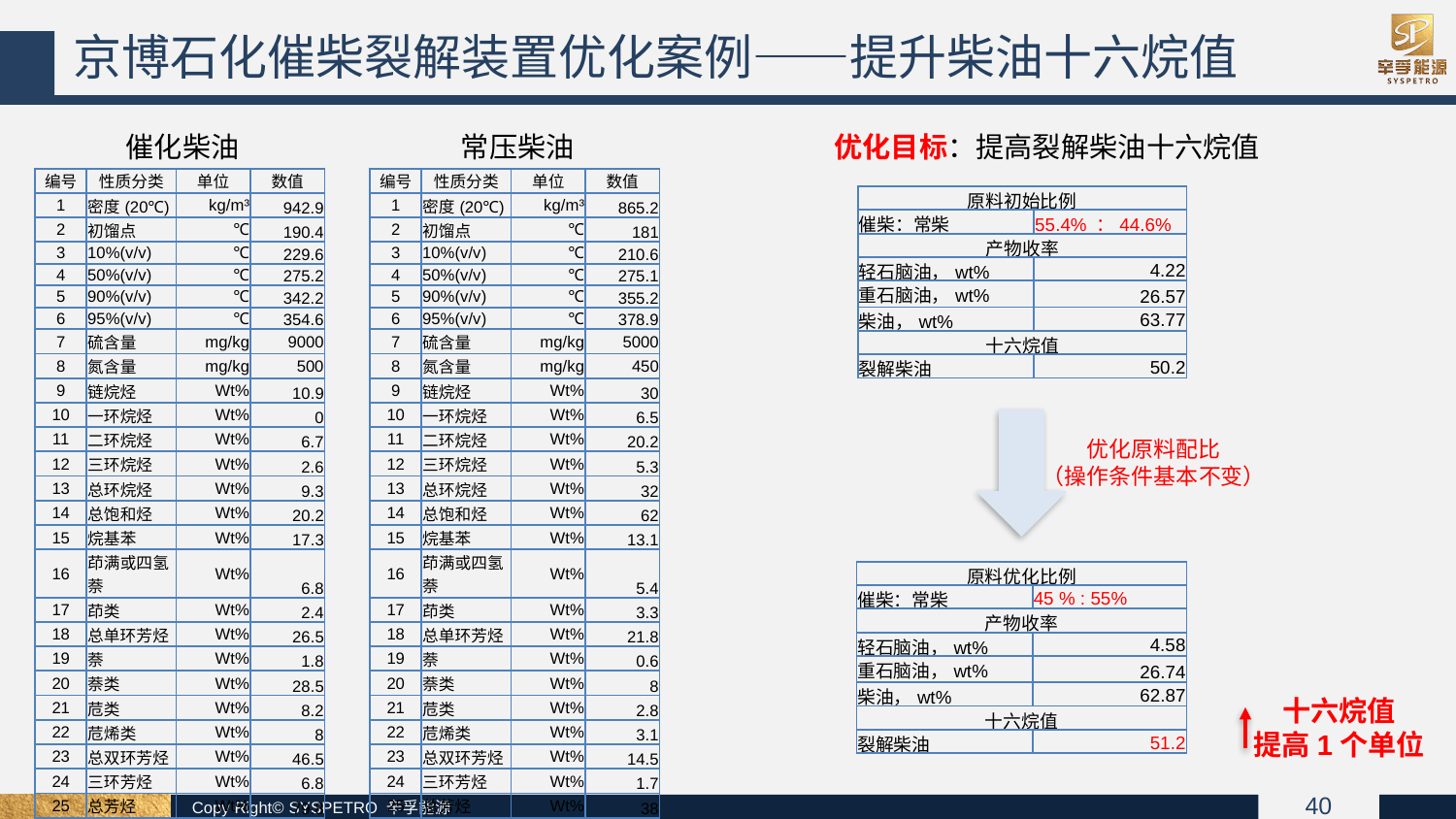

京博石化催柴裂解装置优化案例——提升柴油十六烷值
优化目标：提高裂解柴油十六烷值
催化柴油
常压柴油
| 编号 | 性质分类 | 单位 | 数值 |
| --- | --- | --- | --- |
| 1 | 密度(20℃) | kg/m³ | 942.9 |
| 2 | 初馏点 | ℃ | 190.4 |
| 3 | 10%(v/v) | ℃ | 229.6 |
| 4 | 50%(v/v) | ℃ | 275.2 |
| 5 | 90%(v/v) | ℃ | 342.2 |
| 6 | 95%(v/v) | ℃ | 354.6 |
| 7 | 硫含量 | mg/kg | 9000 |
| 8 | 氮含量 | mg/kg | 500 |
| 9 | 链烷烃 | Wt% | 10.9 |
| 10 | 一环烷烃 | Wt% | 0 |
| 11 | 二环烷烃 | Wt% | 6.7 |
| 12 | 三环烷烃 | Wt% | 2.6 |
| 13 | 总环烷烃 | Wt% | 9.3 |
| 14 | 总饱和烃 | Wt% | 20.2 |
| 15 | 烷基苯 | Wt% | 17.3 |
| 16 | 茚满或四氢萘 | Wt% | 6.8 |
| 17 | 茚类 | Wt% | 2.4 |
| 18 | 总单环芳烃 | Wt% | 26.5 |
| 19 | 萘 | Wt% | 1.8 |
| 20 | 萘类 | Wt% | 28.5 |
| 21 | 苊类 | Wt% | 8.2 |
| 22 | 苊烯类 | Wt% | 8 |
| 23 | 总双环芳烃 | Wt% | 46.5 |
| 24 | 三环芳烃 | Wt% | 6.8 |
| 25 | 总芳烃 | Wt% | 79.8 |
| 编号 | 性质分类 | 单位 | 数值 |
| --- | --- | --- | --- |
| 1 | 密度(20℃) | kg/m³ | 865.2 |
| 2 | 初馏点 | ℃ | 181 |
| 3 | 10%(v/v) | ℃ | 210.6 |
| 4 | 50%(v/v) | ℃ | 275.1 |
| 5 | 90%(v/v) | ℃ | 355.2 |
| 6 | 95%(v/v) | ℃ | 378.9 |
| 7 | 硫含量 | mg/kg | 5000 |
| 8 | 氮含量 | mg/kg | 450 |
| 9 | 链烷烃 | Wt% | 30 |
| 10 | 一环烷烃 | Wt% | 6.5 |
| 11 | 二环烷烃 | Wt% | 20.2 |
| 12 | 三环烷烃 | Wt% | 5.3 |
| 13 | 总环烷烃 | Wt% | 32 |
| 14 | 总饱和烃 | Wt% | 62 |
| 15 | 烷基苯 | Wt% | 13.1 |
| 16 | 茚满或四氢萘 | Wt% | 5.4 |
| 17 | 茚类 | Wt% | 3.3 |
| 18 | 总单环芳烃 | Wt% | 21.8 |
| 19 | 萘 | Wt% | 0.6 |
| 20 | 萘类 | Wt% | 8 |
| 21 | 苊类 | Wt% | 2.8 |
| 22 | 苊烯类 | Wt% | 3.1 |
| 23 | 总双环芳烃 | Wt% | 14.5 |
| 24 | 三环芳烃 | Wt% | 1.7 |
| 25 | 总芳烃 | Wt% | 38 |
| 原料初始比例 |  |
| --- | --- |
| 催柴：常柴 | 55.4% ：44.6% |
| 产物收率 |  |
| 轻石脑油，wt% | 4.22 |
| 重石脑油，wt% | 26.57 |
| 柴油，wt% | 63.77 |
| 十六烷值 |  |
| 裂解柴油 | 50.2 |

优化原料配比
（操作条件基本不变）
| 原料优化比例 |  |
| --- | --- |
| 催柴：常柴 | 45 % : 55% |
| 产物收率 |  |
| 轻石脑油，wt% | 4.58 |
| 重石脑油，wt% | 26.74 |
| 柴油，wt% | 62.87 |
| 十六烷值 |  |
| 裂解柴油 | 51.2 |
十六烷值
提高1个单位